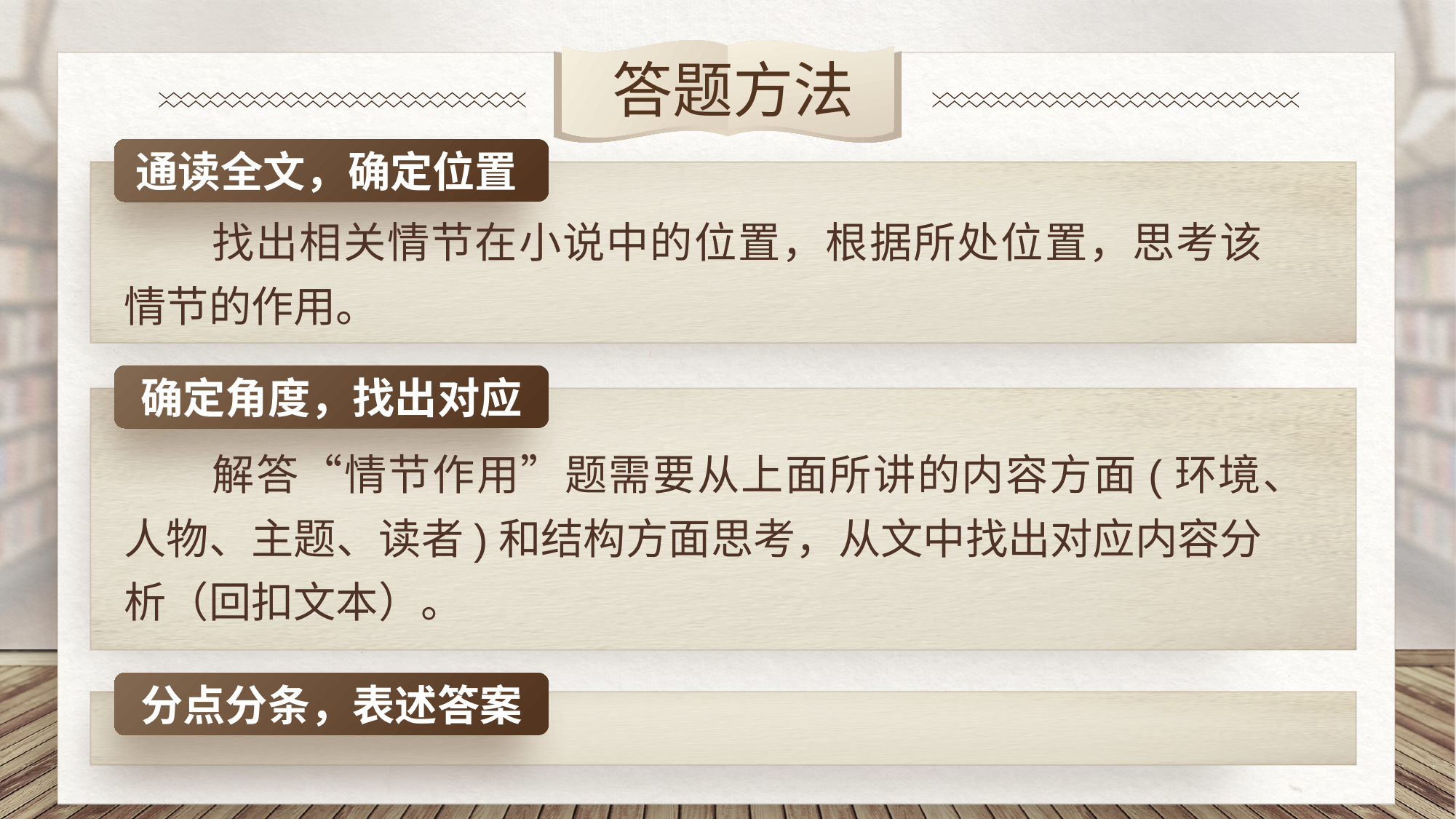

答题方法

通读全文，确定位置

找出相关情节在小说中的位置，根据所处位置，思考该情节的作用。
确定角度，找出对应

解答“情节作用”题需要从上面所讲的内容方面(环境、人物、主题、读者)和结构方面思考，从文中找出对应内容分析（回扣文本）。
分点分条，表述答案